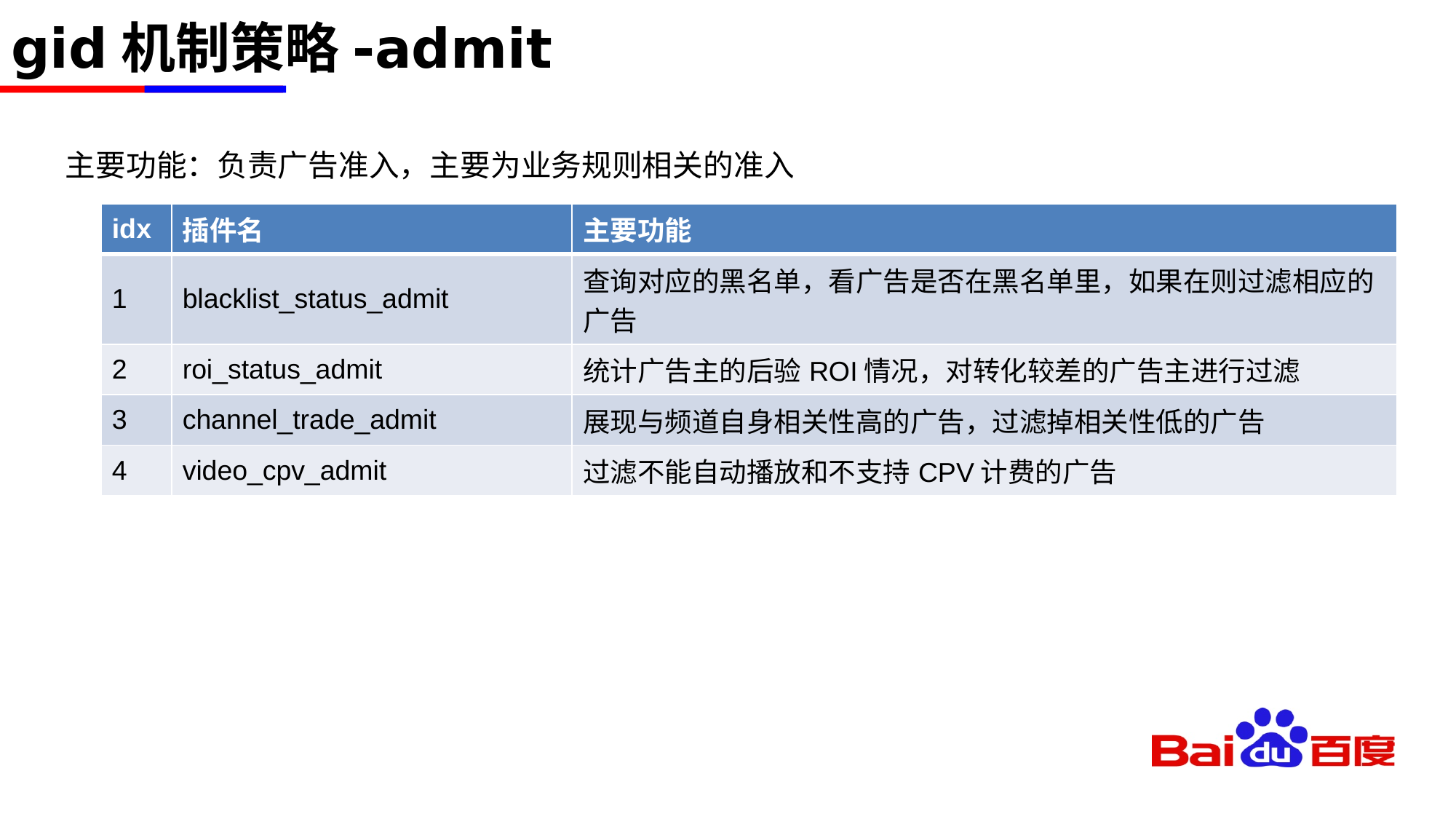

# gid机制策略-admit
主要功能：负责广告准入，主要为业务规则相关的准入

| idx | 插件名 | 主要功能 |
| --- | --- | --- |
| 1 | blacklist\_status\_admit | 查询对应的黑名单，看广告是否在黑名单里，如果在则过滤相应的广告 |
| 2 | roi\_status\_admit | 统计广告主的后验ROI情况，对转化较差的广告主进行过滤 |
| 3 | channel\_trade\_admit | 展现与频道自身相关性高的广告，过滤掉相关性低的广告 |
| 4 | video\_cpv\_admit | 过滤不能自动播放和不支持CPV计费的广告 |